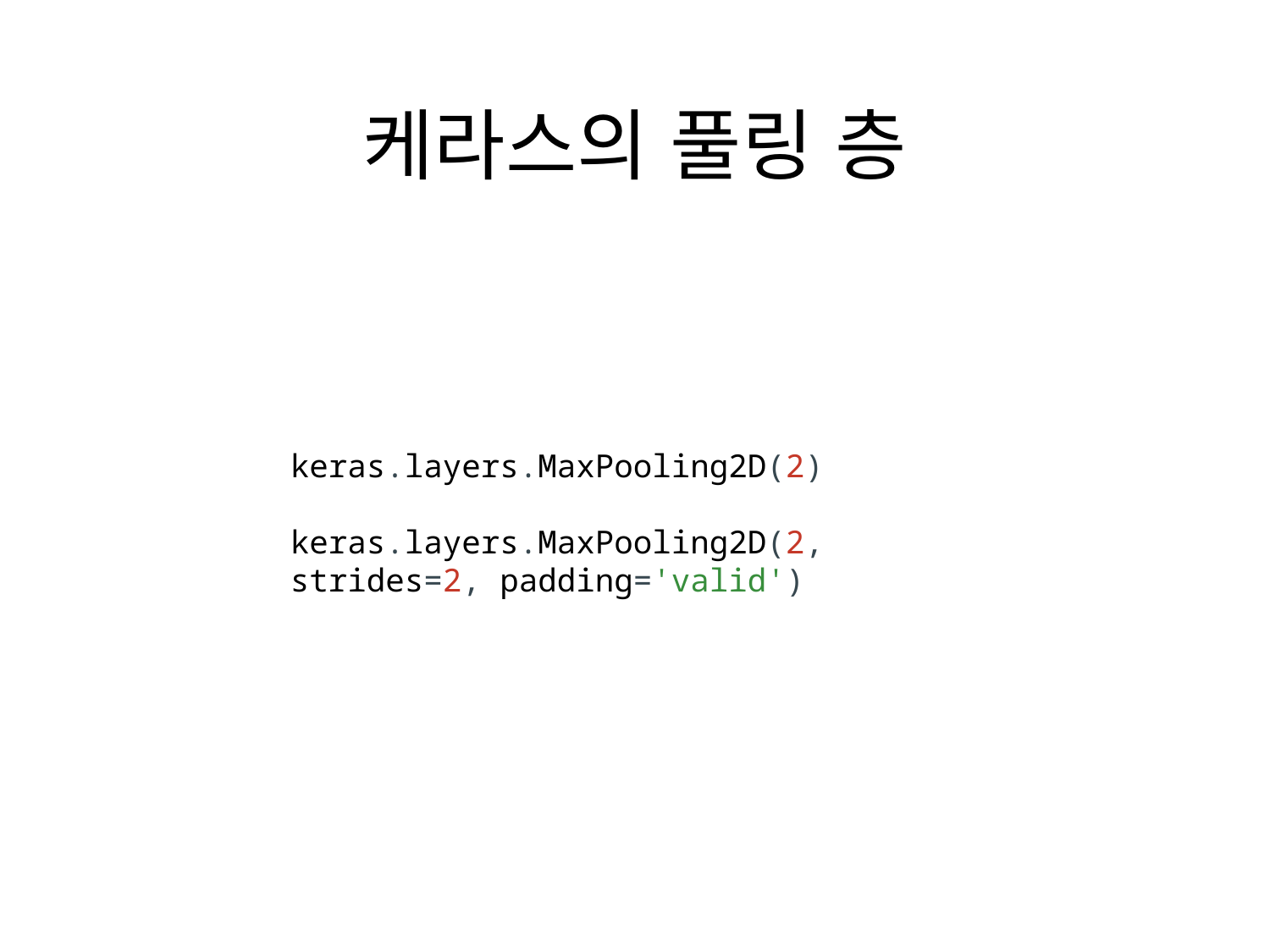

# 케라스의 풀링 층
keras.layers.MaxPooling2D(2)

keras.layers.MaxPooling2D(2, strides=2, padding='valid')